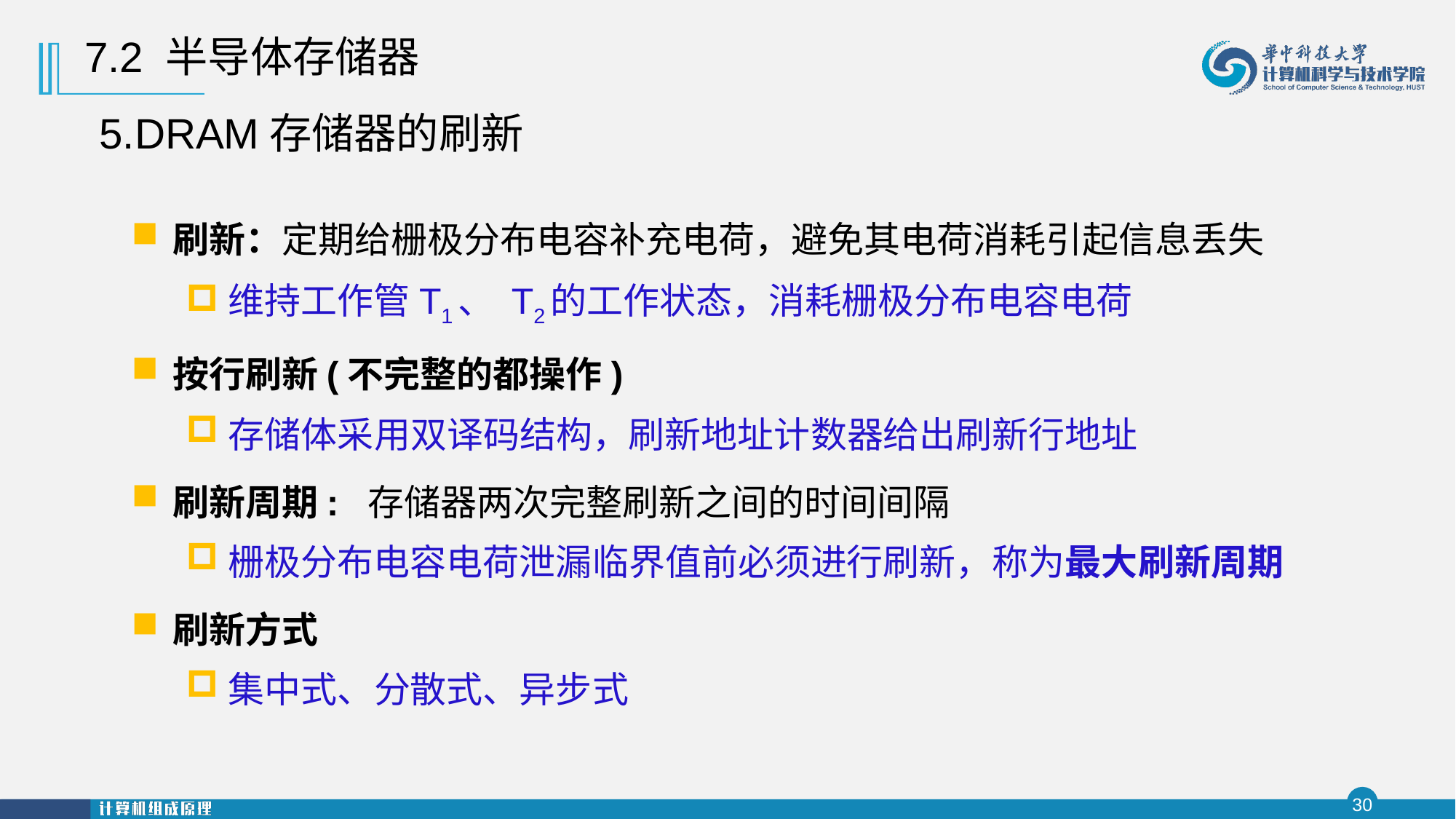

7.2 半导体存储器
5.DRAM存储器的刷新
刷新：定期给栅极分布电容补充电荷，避免其电荷消耗引起信息丢失
维持工作管T1、 T2的工作状态，消耗栅极分布电容电荷
按行刷新(不完整的都操作)
存储体采用双译码结构，刷新地址计数器给出刷新行地址
刷新周期:  存储器两次完整刷新之间的时间间隔
栅极分布电容电荷泄漏临界值前必须进行刷新，称为最大刷新周期
刷新方式
集中式、分散式、异步式